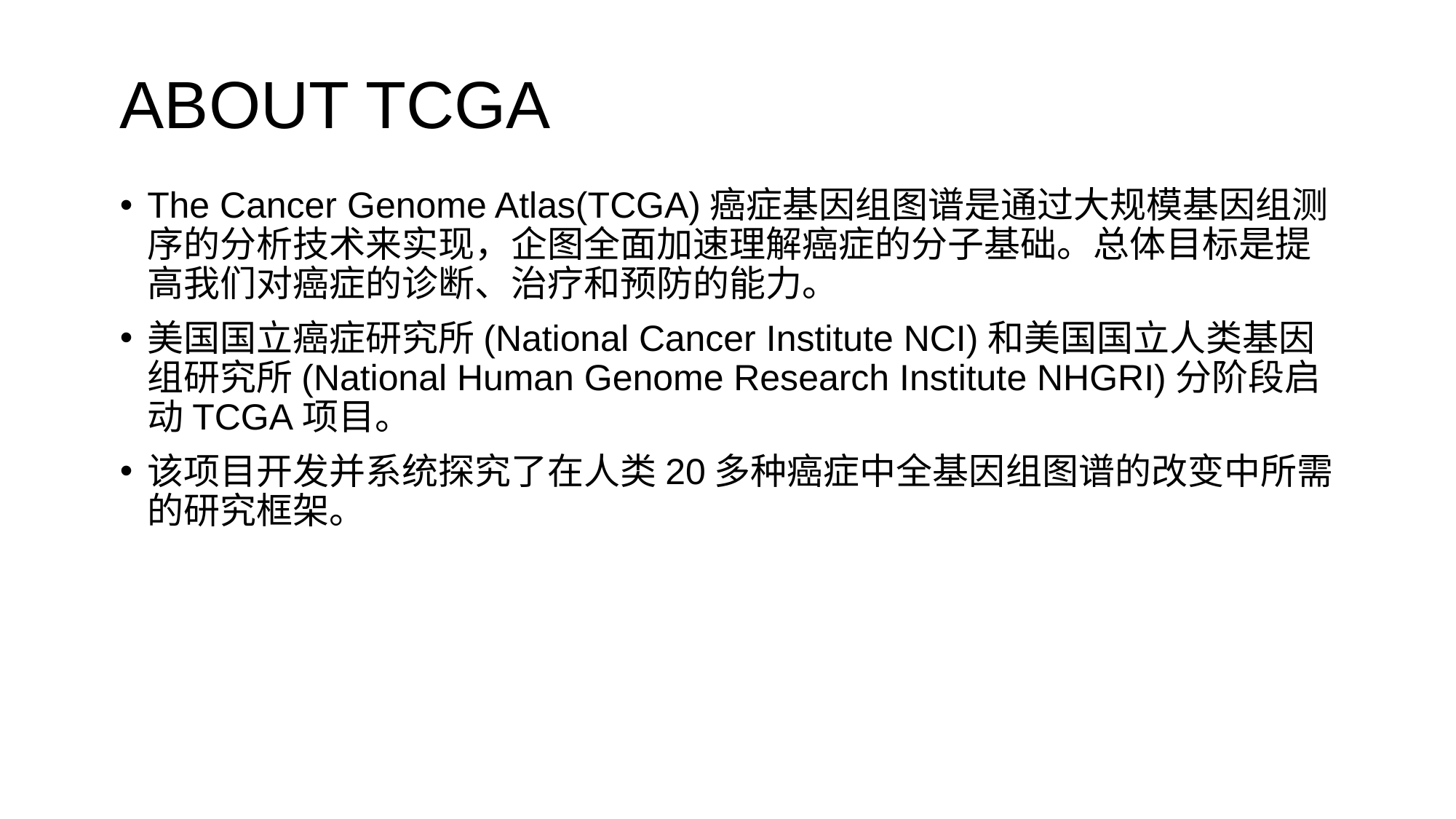

# ABOUT TCGA
The Cancer Genome Atlas(TCGA)癌症基因组图谱是通过大规模基因组测序的分析技术来实现，企图全面加速理解癌症的分子基础。总体目标是提高我们对癌症的诊断、治疗和预防的能力。
美国国立癌症研究所(National Cancer Institute NCI)和美国国立人类基因组研究所(National Human Genome Research Institute NHGRI)分阶段启动TCGA项目。
该项目开发并系统探究了在人类20多种癌症中全基因组图谱的改变中所需的研究框架。